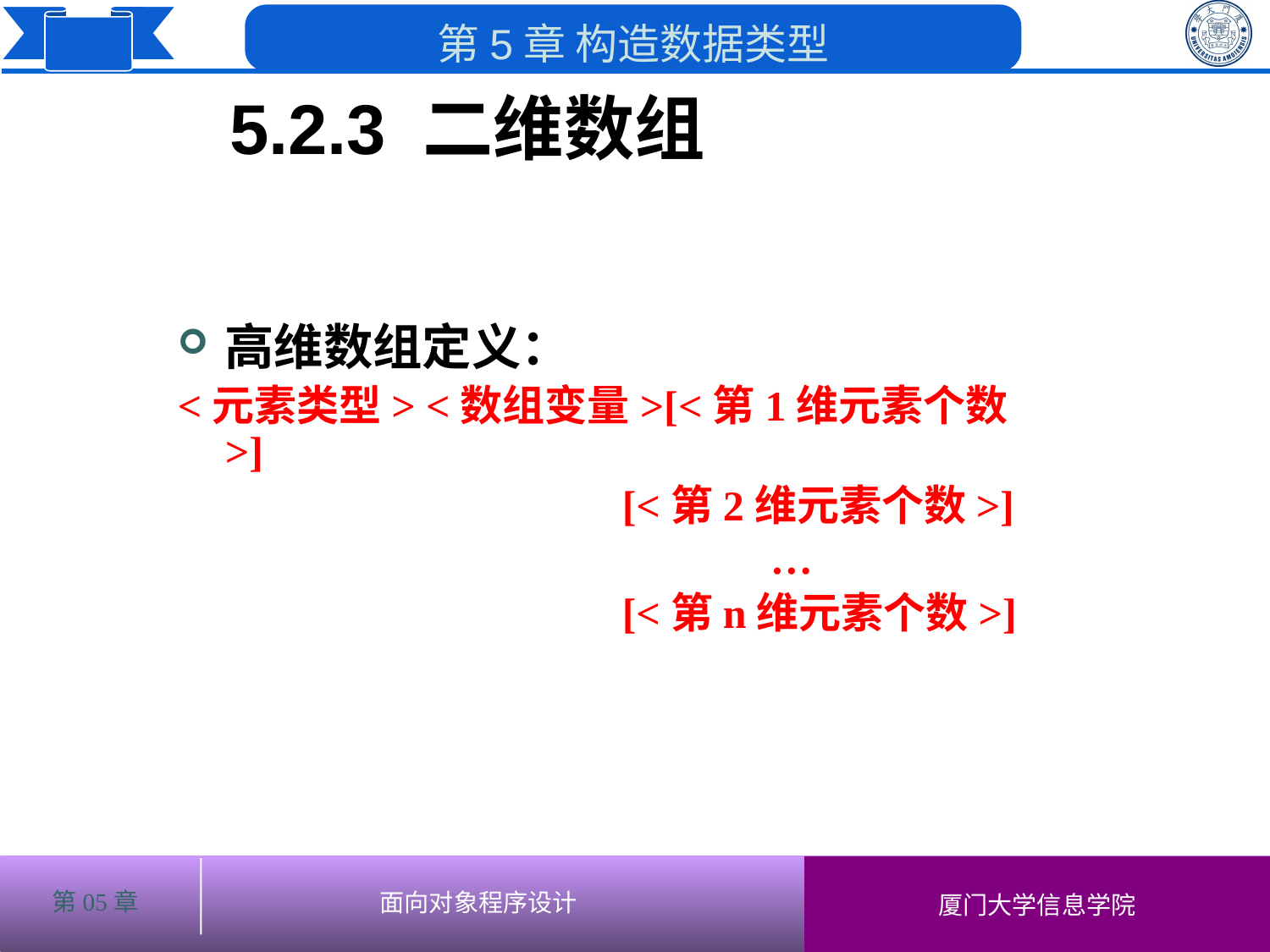

5.2.3 二维数组
# 高维数组定义：
<元素类型> <数组变量>[<第1维元素个数>]
                                          [<第2维元素个数>]
                                                        …
                                          [<第n维元素个数>]

30